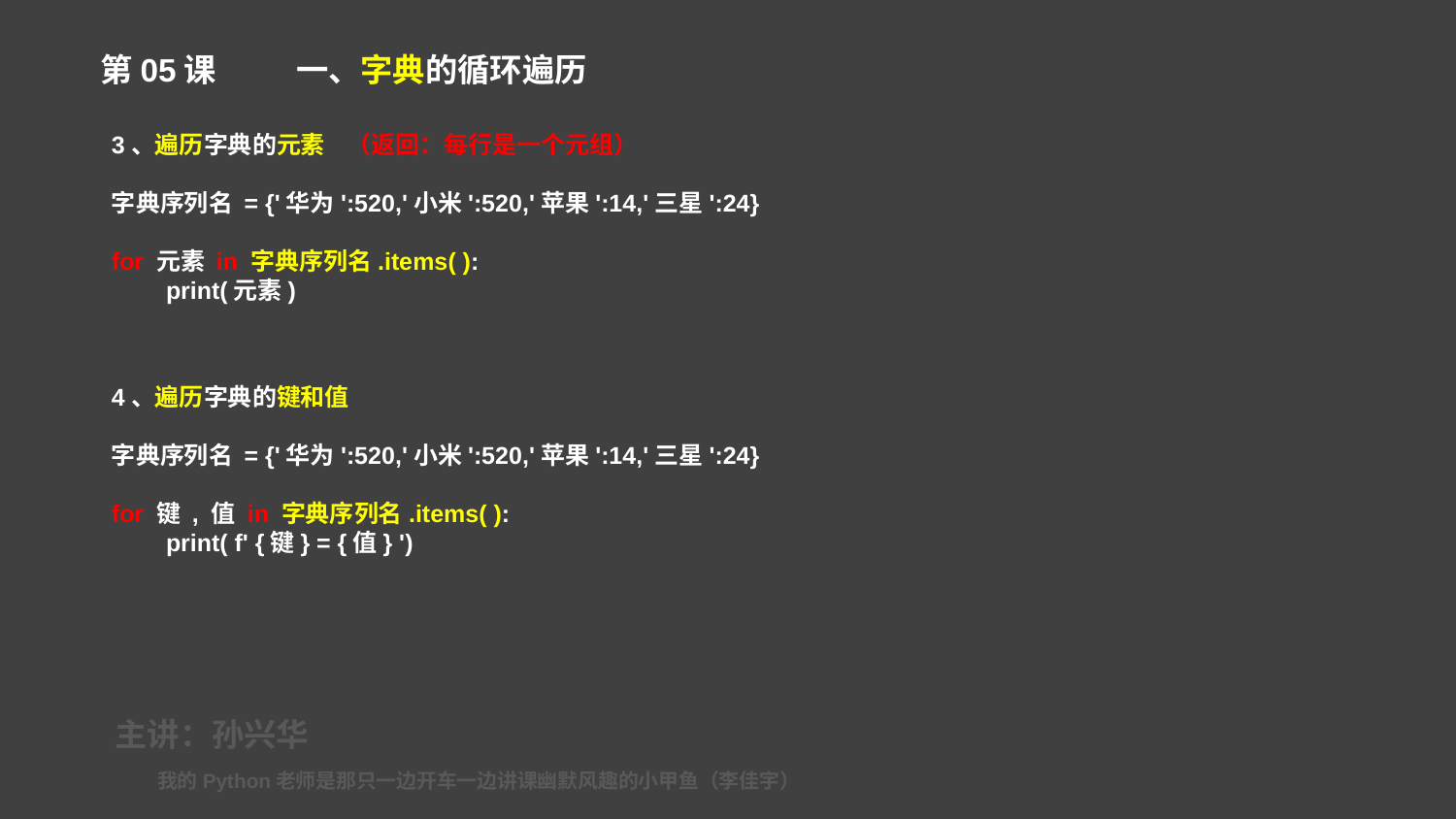

第05课           一、字典的循环遍历
3、遍历字典的元素    （返回：每行是一个元组）

字典序列名 = {'华为':520,'小米':520,'苹果':14,'三星':24}

for 元素 in 字典序列名.items( ):
        print(元素)
4、遍历字典的键和值

字典序列名 = {'华为':520,'小米':520,'苹果':14,'三星':24}

for 键 , 值 in 字典序列名.items( ):
        print( f' {键} = {值} ')